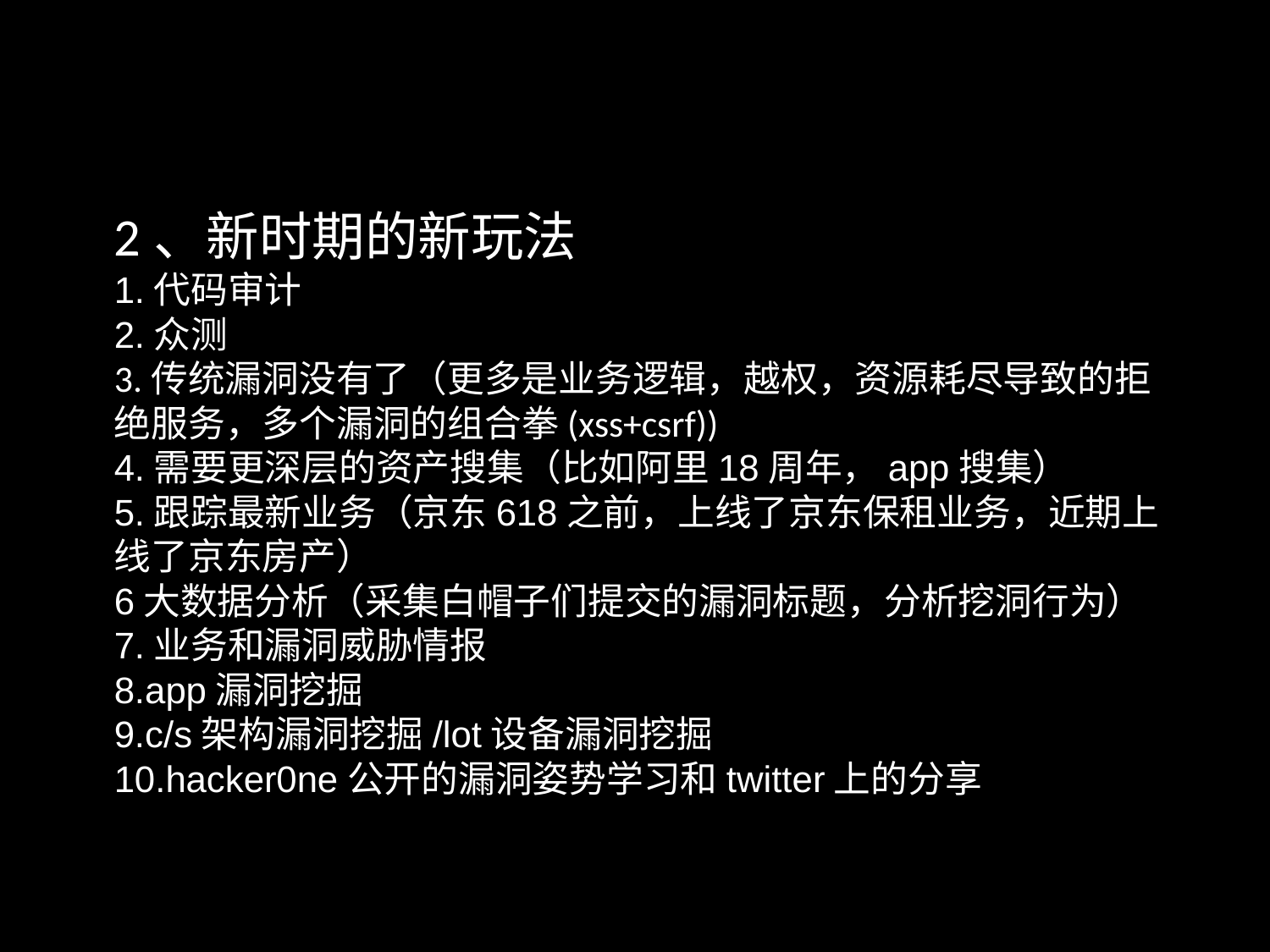

2、新时期的新玩法
1.代码审计
2.众测
3.传统漏洞没有了（更多是业务逻辑，越权，资源耗尽导致的拒绝服务，多个漏洞的组合拳(xss+csrf))
4.需要更深层的资产搜集（比如阿里18周年，app搜集）
5.跟踪最新业务（京东618之前，上线了京东保租业务，近期上线了京东房产）
6大数据分析（采集白帽子们提交的漏洞标题，分析挖洞行为）
7.业务和漏洞威胁情报
8.app漏洞挖掘
9.c/s架构漏洞挖掘/lot设备漏洞挖掘
10.hacker0ne公开的漏洞姿势学习和twitter上的分享